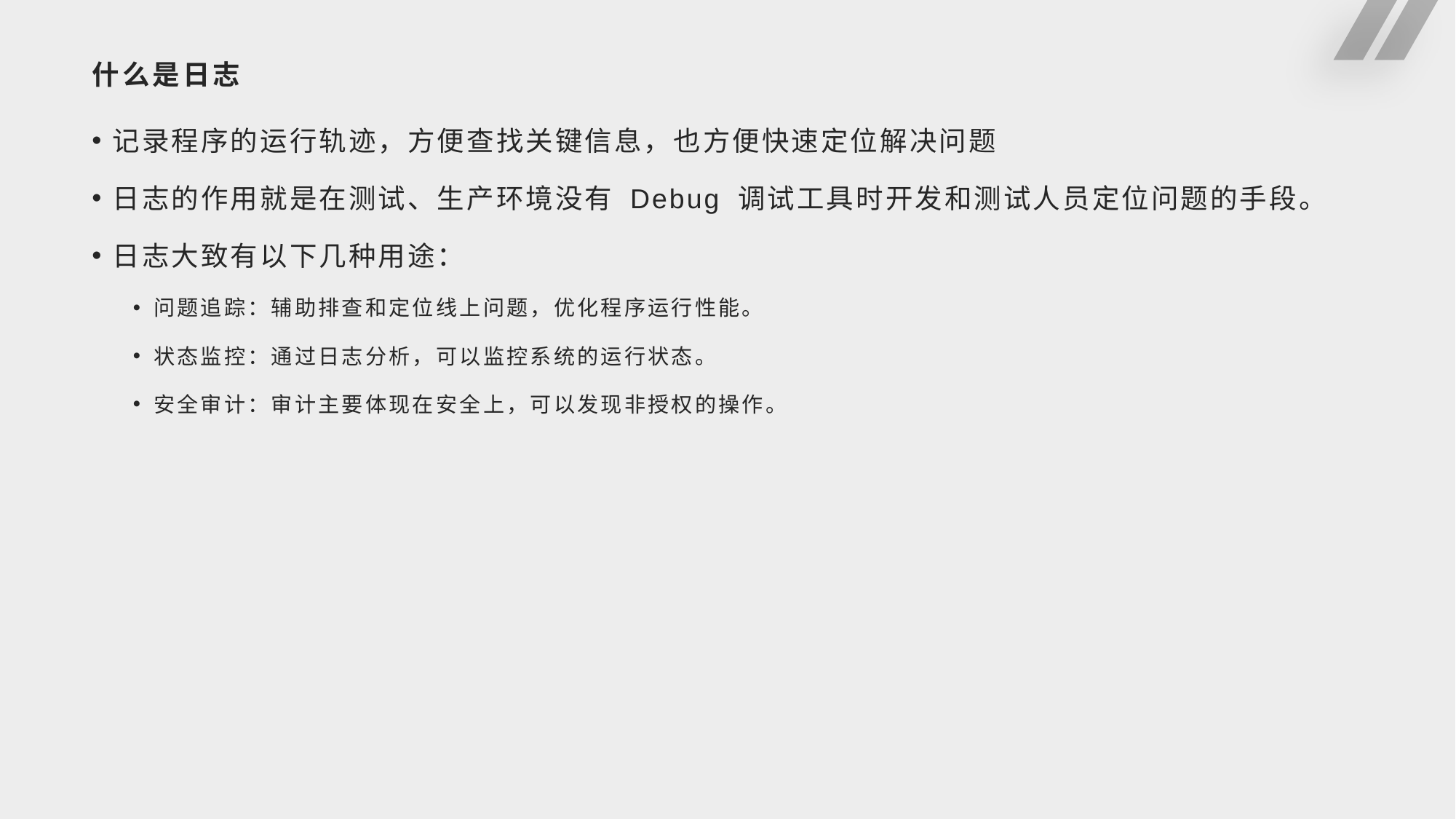

# 什么是日志
记录程序的运行轨迹，方便查找关键信息，也方便快速定位解决问题
日志的作用就是在测试、生产环境没有 Debug 调试工具时开发和测试人员定位问题的手段。
日志大致有以下几种用途：
问题追踪：辅助排查和定位线上问题，优化程序运行性能。
状态监控：通过日志分析，可以监控系统的运行状态。
安全审计：审计主要体现在安全上，可以发现非授权的操作。